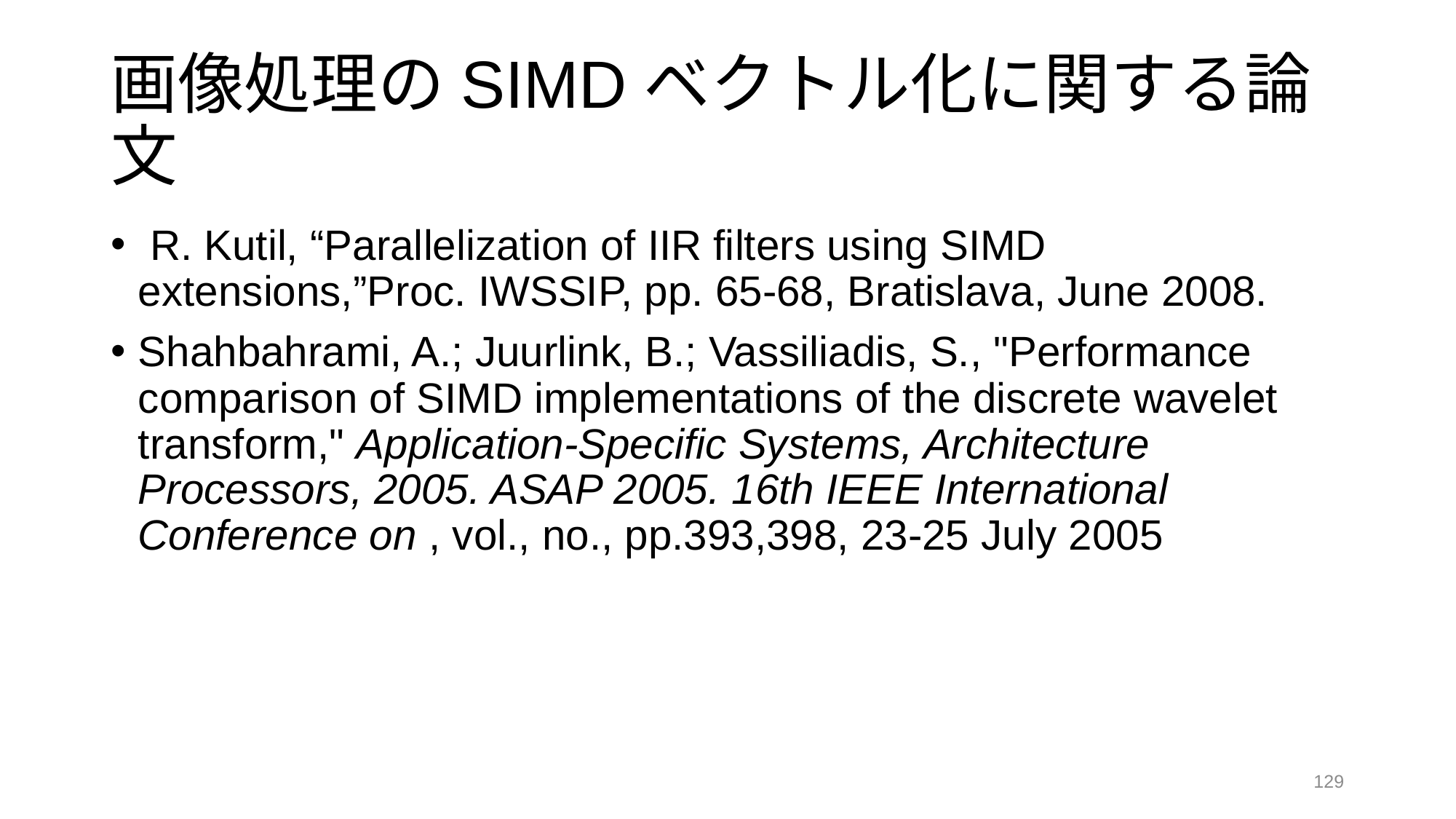

# 画像処理のSIMDベクトル化に関する論文
 R. Kutil, “Parallelization of IIR filters using SIMD extensions,”Proc. IWSSIP, pp. 65-68, Bratislava, June 2008.
Shahbahrami, A.; Juurlink, B.; Vassiliadis, S., "Performance comparison of SIMD implementations of the discrete wavelet transform," Application-Specific Systems, Architecture Processors, 2005. ASAP 2005. 16th IEEE International Conference on , vol., no., pp.393,398, 23-25 July 2005

129